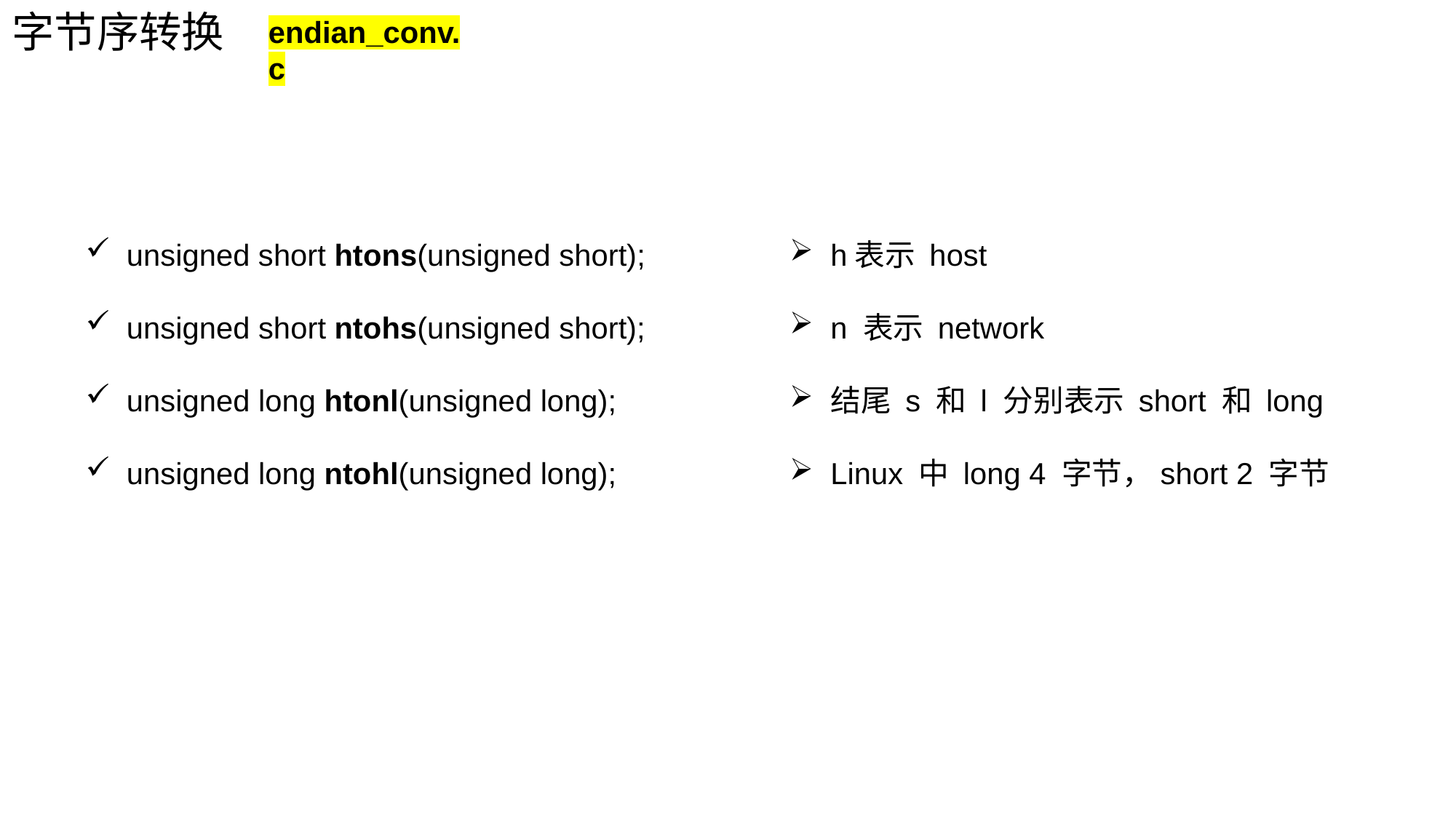

字节序转换
endian_conv.c

h表示 host

n 表示 network

结尾 s 和 l 分别表示 short 和 long

Linux 中 long 4 字节，short 2 字节
unsigned short htons(unsigned short);

unsigned short ntohs(unsigned short);

unsigned long htonl(unsigned long);

unsigned long ntohl(unsigned long);